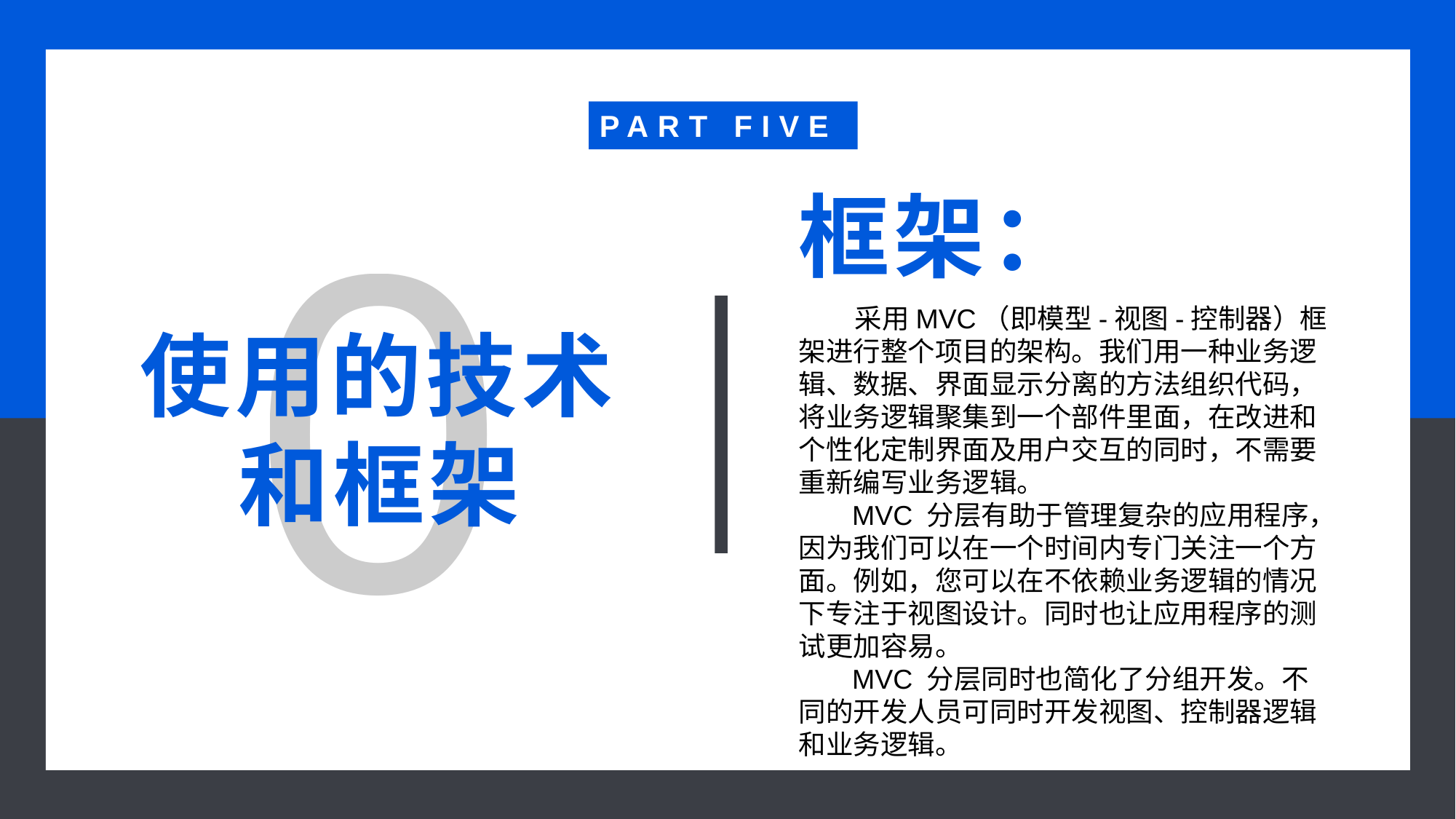

PART FIVE
05
框架：

        采用MVC（即模型-视图-控制器）框架进行整个项目的架构。我们用一种业务逻辑、数据、界面显示分离的方法组织代码，将业务逻辑聚集到一个部件里面，在改进和个性化定制界面及用户交互的同时，不需要重新编写业务逻辑。
       MVC 分层有助于管理复杂的应用程序，因为我们可以在一个时间内专门关注一个方面。例如，您可以在不依赖业务逻辑的情况下专注于视图设计。同时也让应用程序的测试更加容易。
       MVC 分层同时也简化了分组开发。不同的开发人员可同时开发视图、控制器逻辑和业务逻辑。
使用的技术和框架